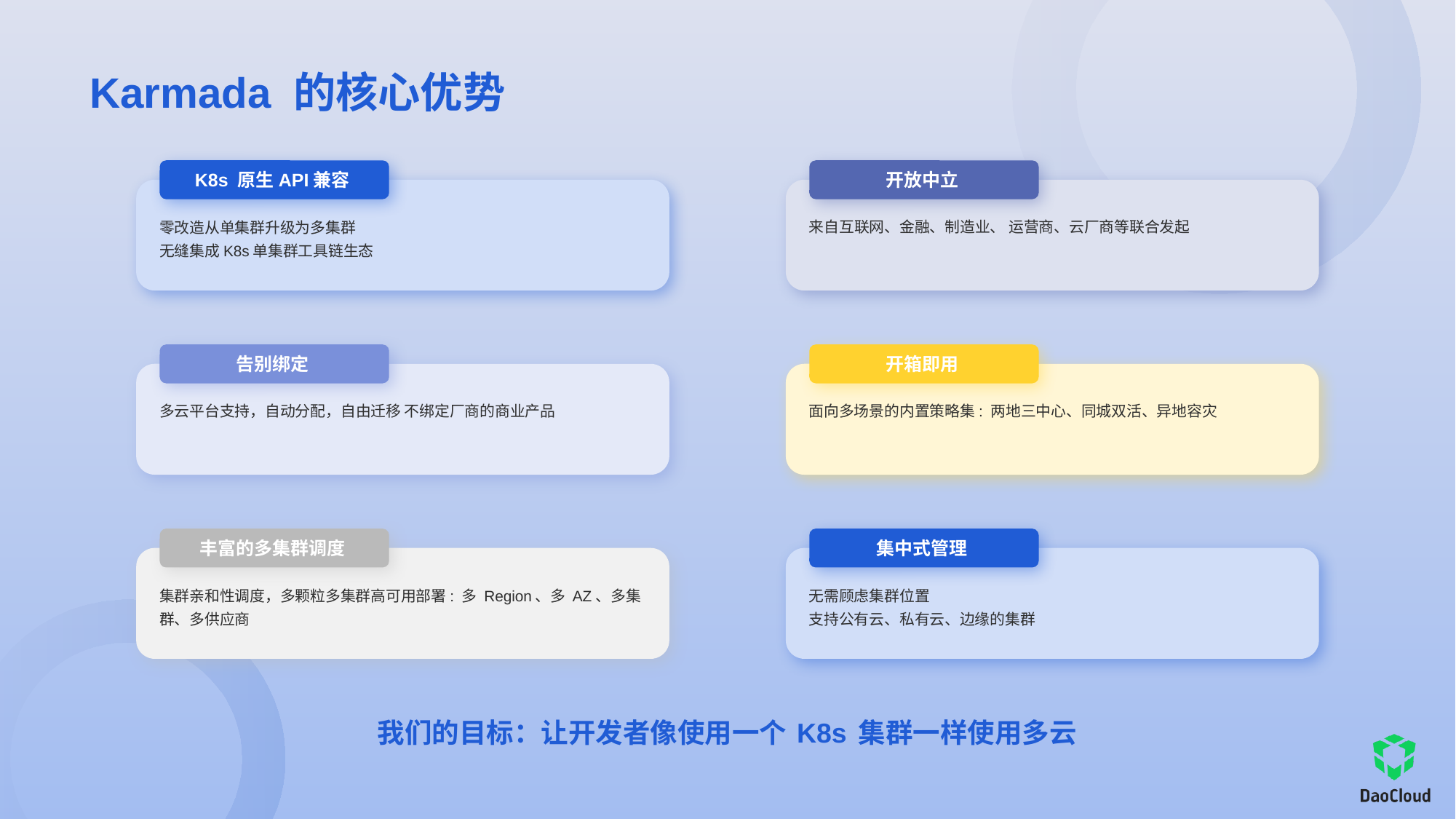

# Karmada 的核心优势
K8s 原生API兼容

零改造从单集群升级为多集群
无缝集成K8s单集群工具链生态
告别绑定

多云平台支持，自动分配，自由迁移 不绑定厂商的商业产品
丰富的多集群调度

集群亲和性调度，多颗粒多集群高可用部署: 多 Region、多 AZ、多集群、多供应商
开放中立

来自互联网、金融、制造业、 运营商、云厂商等联合发起
开箱即用

面向多场景的内置策略集: 两地三中心、同城双活、异地容灾
集中式管理

无需顾虑集群位置
支持公有云、私有云、边缘的集群
我们的目标：让开发者像使用一个 K8s 集群一样使用多云
20